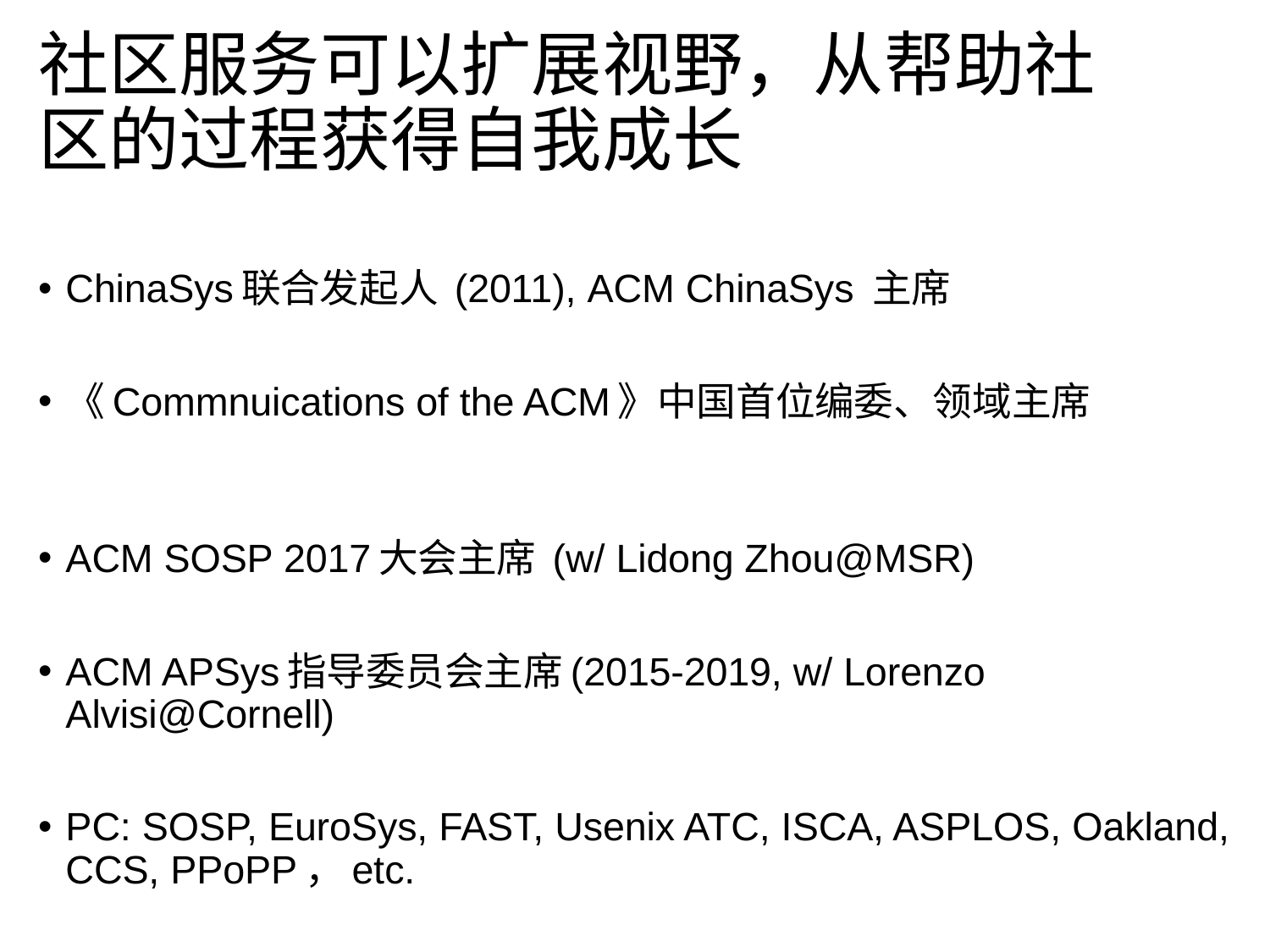

# 社区服务可以扩展视野，从帮助社区的过程获得自我成长
ChinaSys联合发起人 (2011), ACM ChinaSys 主席

《Commnuications of the ACM》中国首位编委、领域主席

ACM SOSP 2017大会主席 (w/ Lidong Zhou@MSR)

ACM APSys指导委员会主席(2015-2019, w/ Lorenzo Alvisi@Cornell)

PC: SOSP, EuroSys, FAST, Usenix ATC, ISCA, ASPLOS, Oakland, CCS, PPoPP，etc.